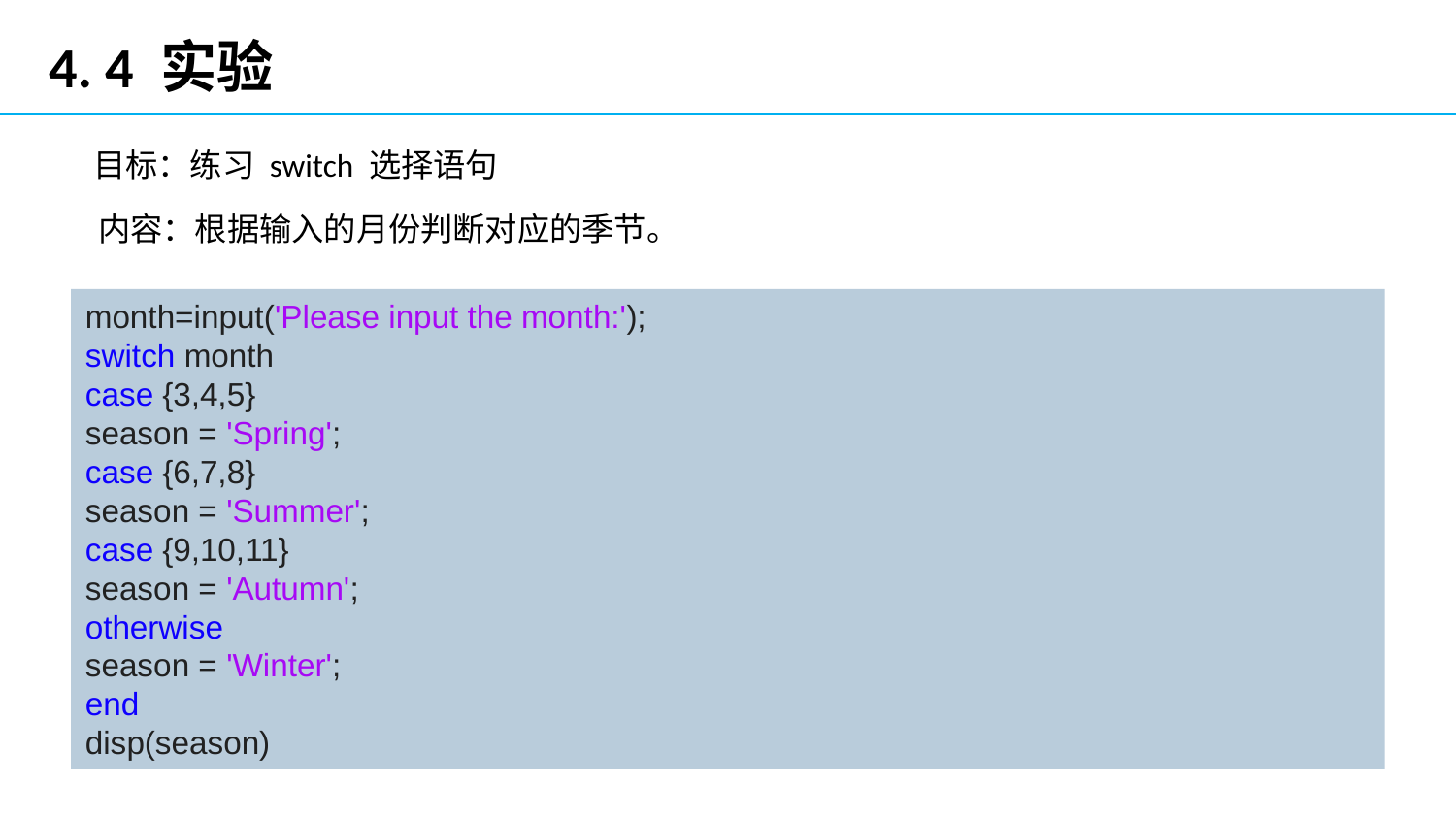

# 4. 4 实验
目标：练习 switch 选择语句
内容：根据输入的月份判断对应的季节。
month=input('Please input the month:');
switch month
case {3,4,5}
season = 'Spring';
case {6,7,8}
season = 'Summer';
case {9,10,11}
season = 'Autumn';
otherwise
season = 'Winter';
end
disp(season)